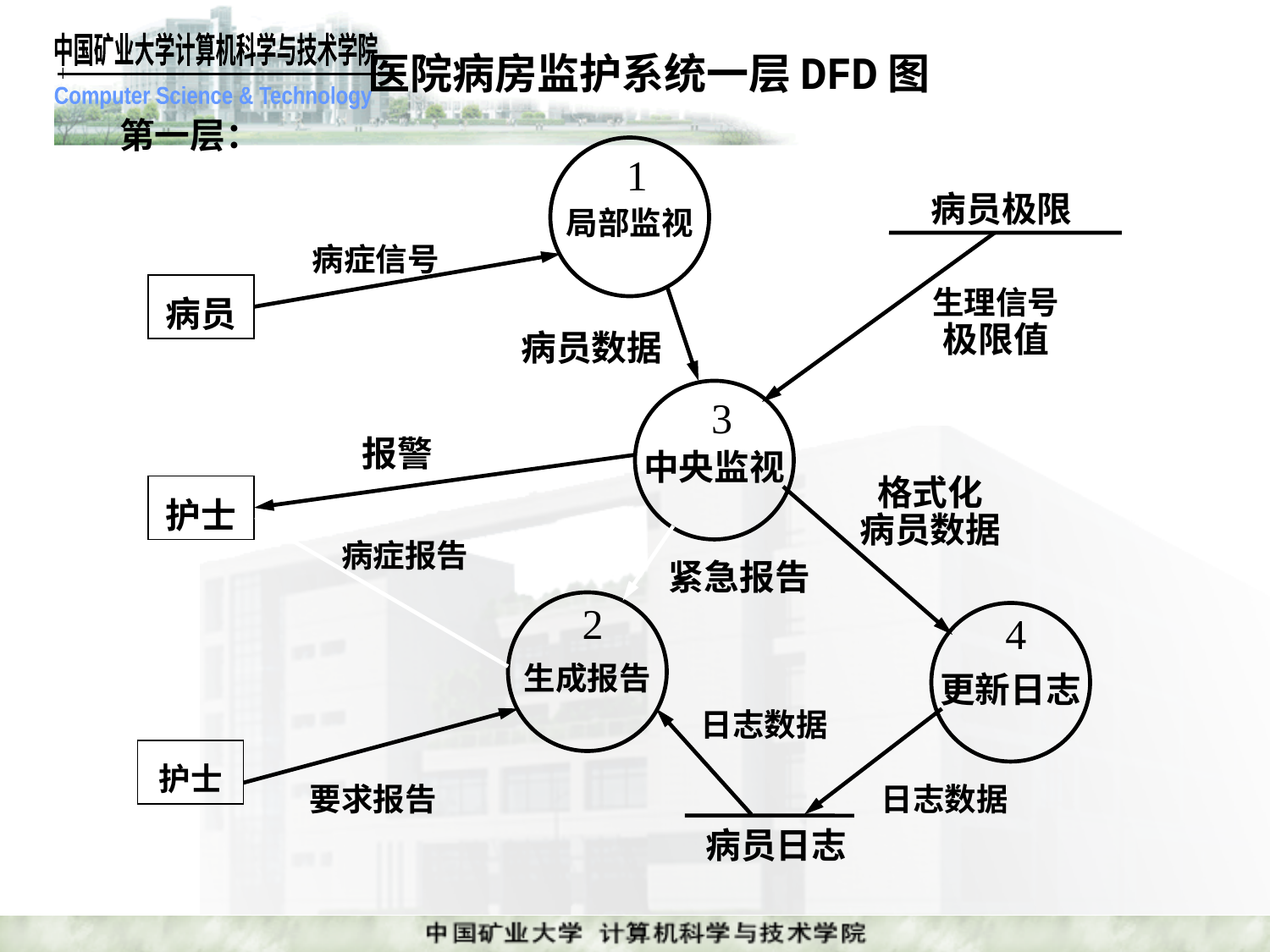

医院病房监护系统一层DFD图
第一层：
1
局部监视
病员极限
病症信号

病员

生理信号
极限值
病员数据
3
中央监视
报警

护士
格式化
病员数据

病症报告

紧急报告
2
4
生成报告
更新日志
日志数据

护士
要求报告
日志数据
病员日志